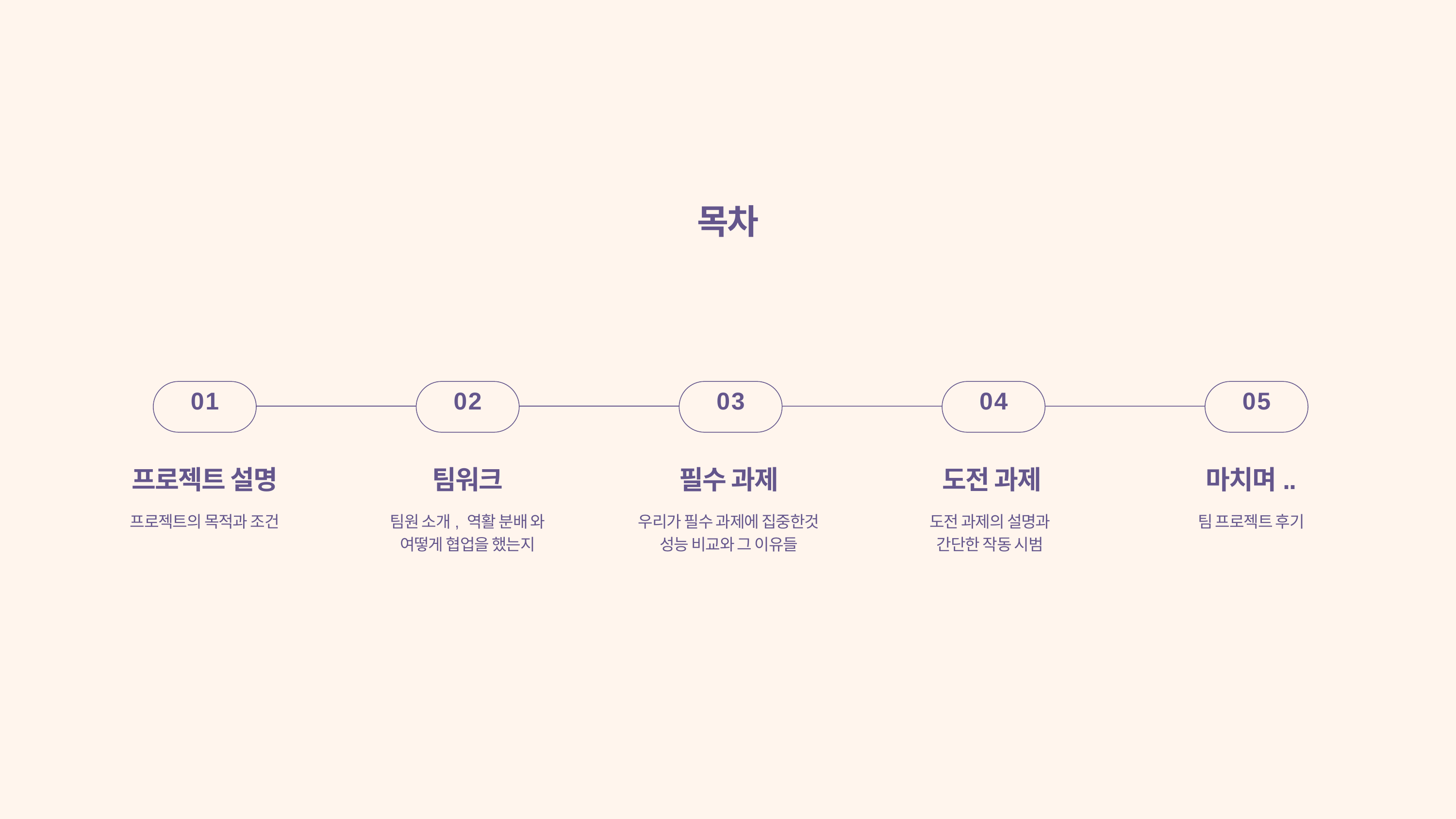

목차

01

02

03

04

05

프로젝트 설명
팀워크
필수 과제
도전 과제
마치며..
프로젝트의 목적과 조건
팀원 소개, 역활 분배 와
여떻게 협업을 했는지
우리가 필수 과제에 집중한것
성능 비교와 그 이유들
도전 과제의 설명과
간단한 작동 시범
팀 프로젝트 후기